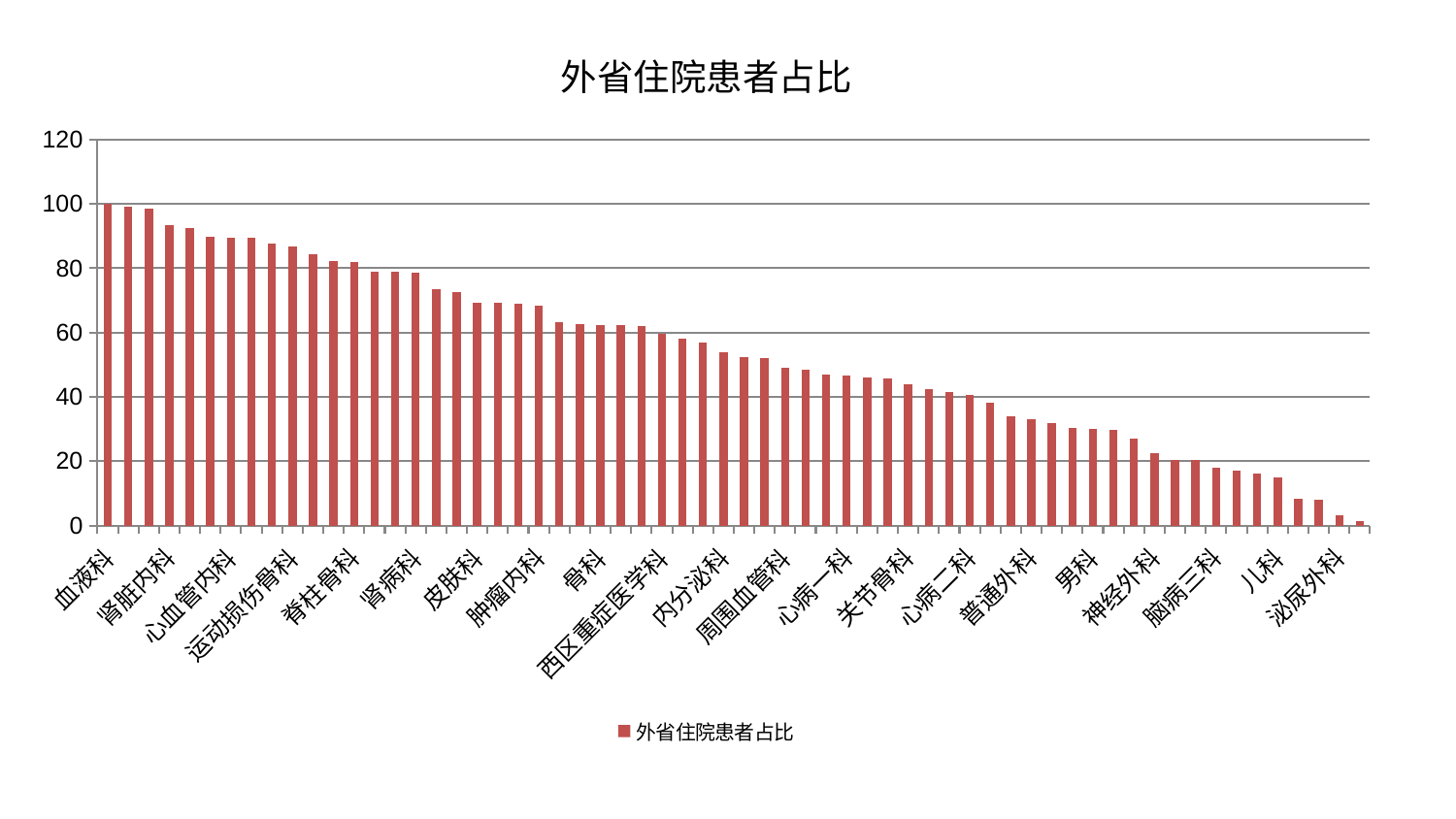

### Chart: 外省住院患者占比

| Category | 外省住院患者占比 |
|---|---|
| 血液科 | 99.99999999999999 |
| 创伤骨科 | 99.0950479159978 |
| 胸外科 | 98.6288280820144 |
| 肾脏内科 | 93.43469661058003 |
| 针灸科 | 92.398828821837 |
| 脾胃病科 | 89.84559510720727 |
| 心血管内科 | 89.61256943371352 |
| 呼吸内科 | 89.53603808169649 |
| 心病四科 | 87.7166172229155 |
| 运动损伤骨科 | 86.92098088586536 |
| 重症医学科 | 84.26814017110642 |
| 推拿科 | 82.35908825074524 |
| 脊柱骨科 | 81.93578652391729 |
| 肛肠科 | 78.87334875542574 |
| 治未病中心 | 78.78855350243244 |
| 肾病科 | 78.76624278980604 |
| 微创骨科 | 73.36073436924694 |
| 风湿病科 | 72.48195027547294 |
| 皮肤科 | 69.30445830765304 |
| 肝病科 | 69.22834712923947 |
| 身心医学科 | 68.97857017037991 |
| 肿瘤内科 | 68.41381798674114 |
| 东区肾病科 | 63.22905731912787 |
| 肝胆外科 | 62.726092023105224 |
| 骨科 | 62.301814356446975 |
| 中医外治中心 | 62.20395123326777 |
| 脑病二科 | 62.03782263578642 |
| 西区重症医学科 | 59.52626312430475 |
| 产科 | 58.234657965073765 |
| 中医经典科 | 56.971100421244856 |
| 内分泌科 | 53.75357421390394 |
| 妇科妇二科合并 | 52.51185705055483 |
| 小儿推拿科 | 52.04614121906386 |
| 周围血管科 | 48.980739520600736 |
| 老年医学科 | 48.375882650855736 |
| 脾胃科消化科合并 | 46.88627193830839 |
| 心病一科 | 46.56868859196795 |
| 综合内科 | 46.03298827350781 |
| 耳鼻喉科 | 45.81677203045764 |
| 关节骨科 | 44.01651590558423 |
| 显微骨科 | 42.457741688911085 |
| 口腔科 | 41.415053951839944 |
| 心病二科 | 40.632341727131966 |
| 东区重症医学科 | 38.123842041974484 |
| 神经内科 | 33.88777481655228 |
| 普通外科 | 33.19453933867354 |
| 妇二科 | 31.72408416325805 |
| 乳腺甲状腺外科 | 30.336150642890566 |
| 男科 | 29.96308360591572 |
| 脑病一科 | 29.85882952424129 |
| 医院 | 26.947254774691487 |
| 神经外科 | 22.572486269103855 |
| 眼科 | 20.42928823124079 |
| 妇科 | 20.269109352531306 |
| 脑病三科 | 17.887758238215334 |
| 心病三科 | 17.094832961918918 |
| 康复科 | 16.249930853222146 |
| 儿科 | 15.052436522247357 |
| 消化内科 | 8.258104497282046 |
| 美容皮肤科 | 7.9586809628555395 |
| 泌尿外科 | 3.245961384962272 |
| 小儿骨科 | 1.4531829914386405 |
234